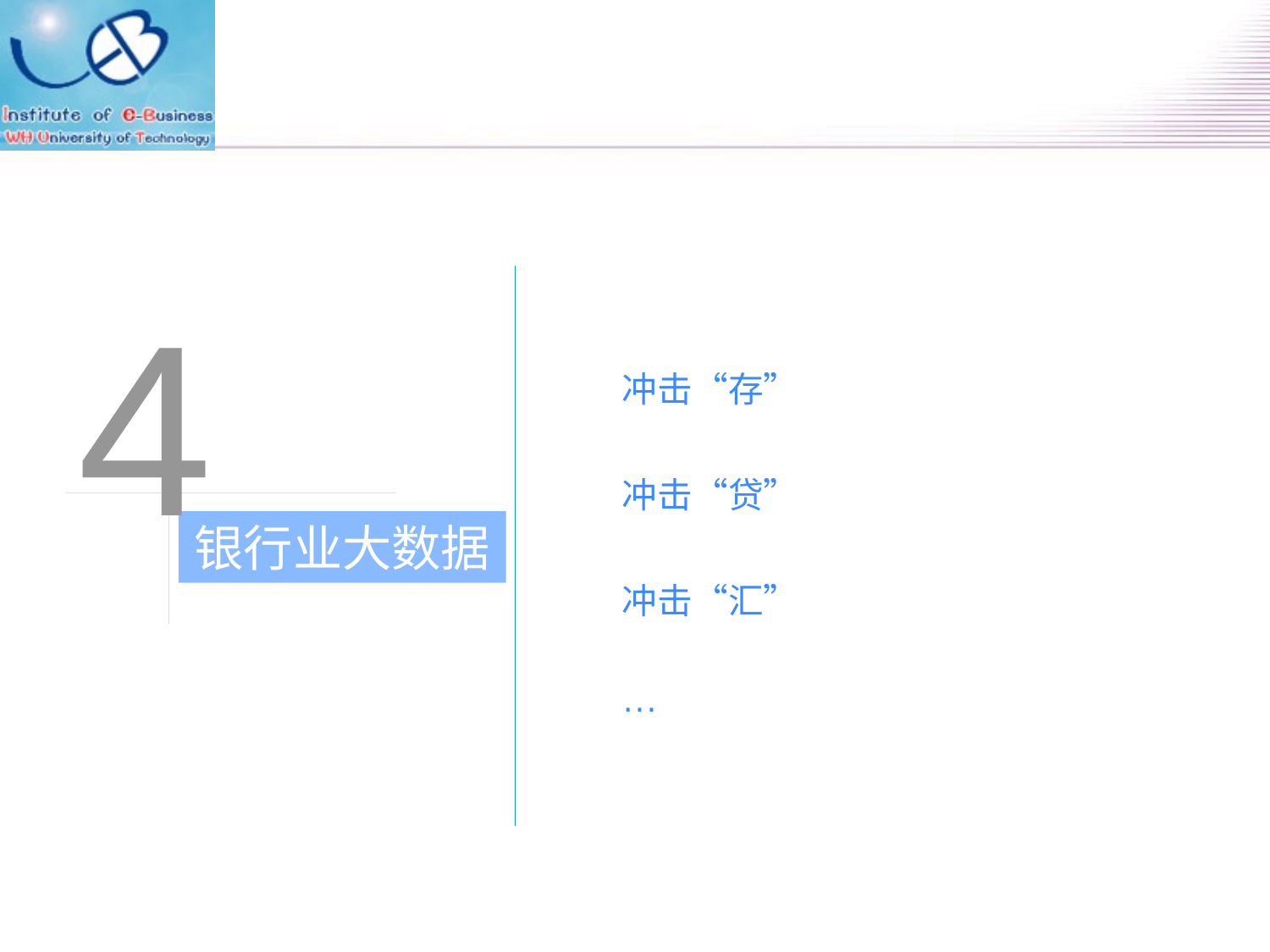

4
冲击“存”
冲击“贷”
冲击“汇”
···
银行业大数据
>>>